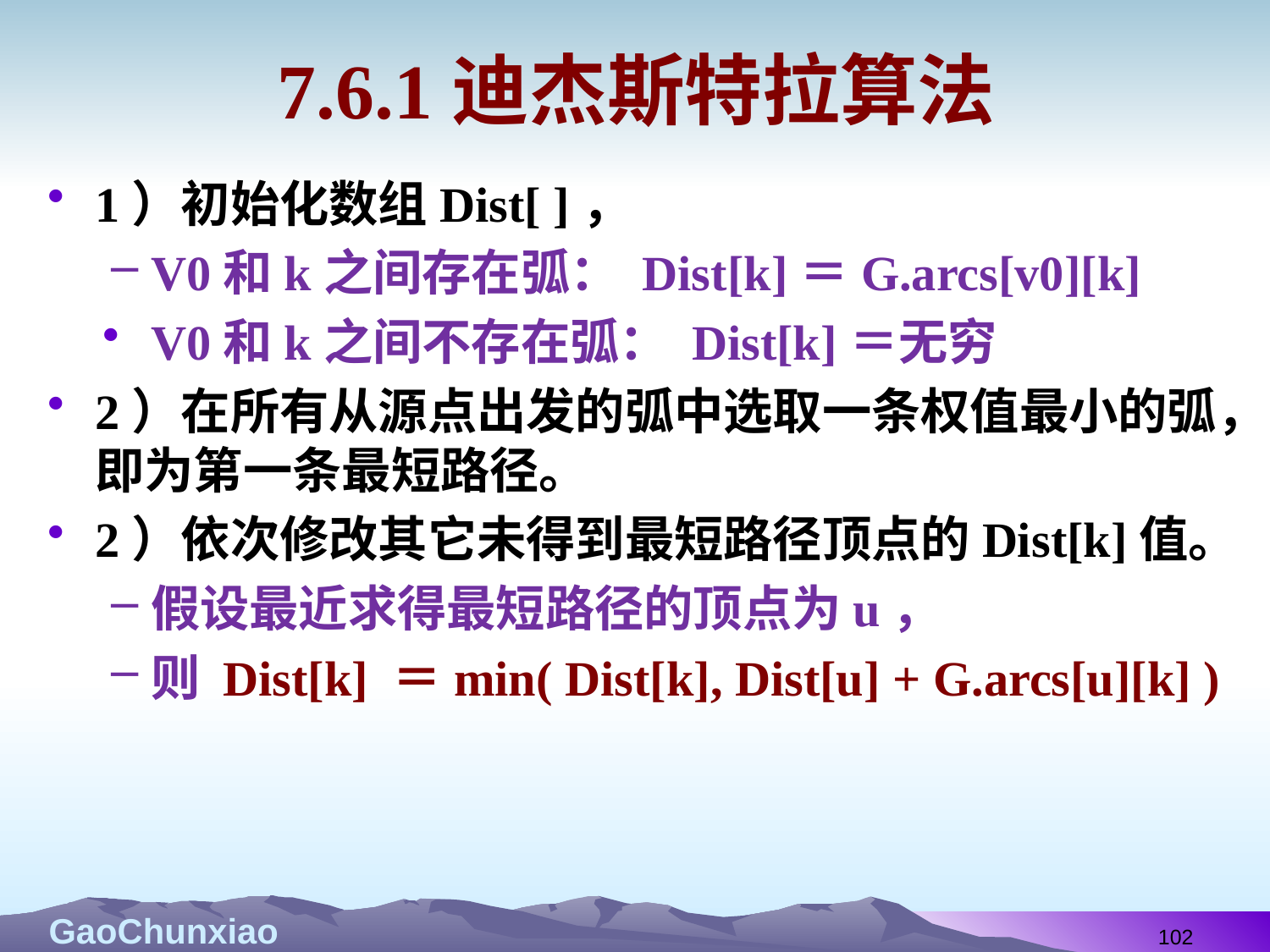

# 7.6.1迪杰斯特拉算法
1）初始化数组Dist[ ]，
V0和k之间存在弧： Dist[k]＝G.arcs[v0][k]
V0和k之间不存在弧： Dist[k]＝无穷
2）在所有从源点出发的弧中选取一条权值最小的弧，即为第一条最短路径。
2）依次修改其它未得到最短路径顶点的Dist[k]值。
假设最近求得最短路径的顶点为u，
则 Dist[k] ＝min( Dist[k], Dist[u] + G.arcs[u][k] )
102